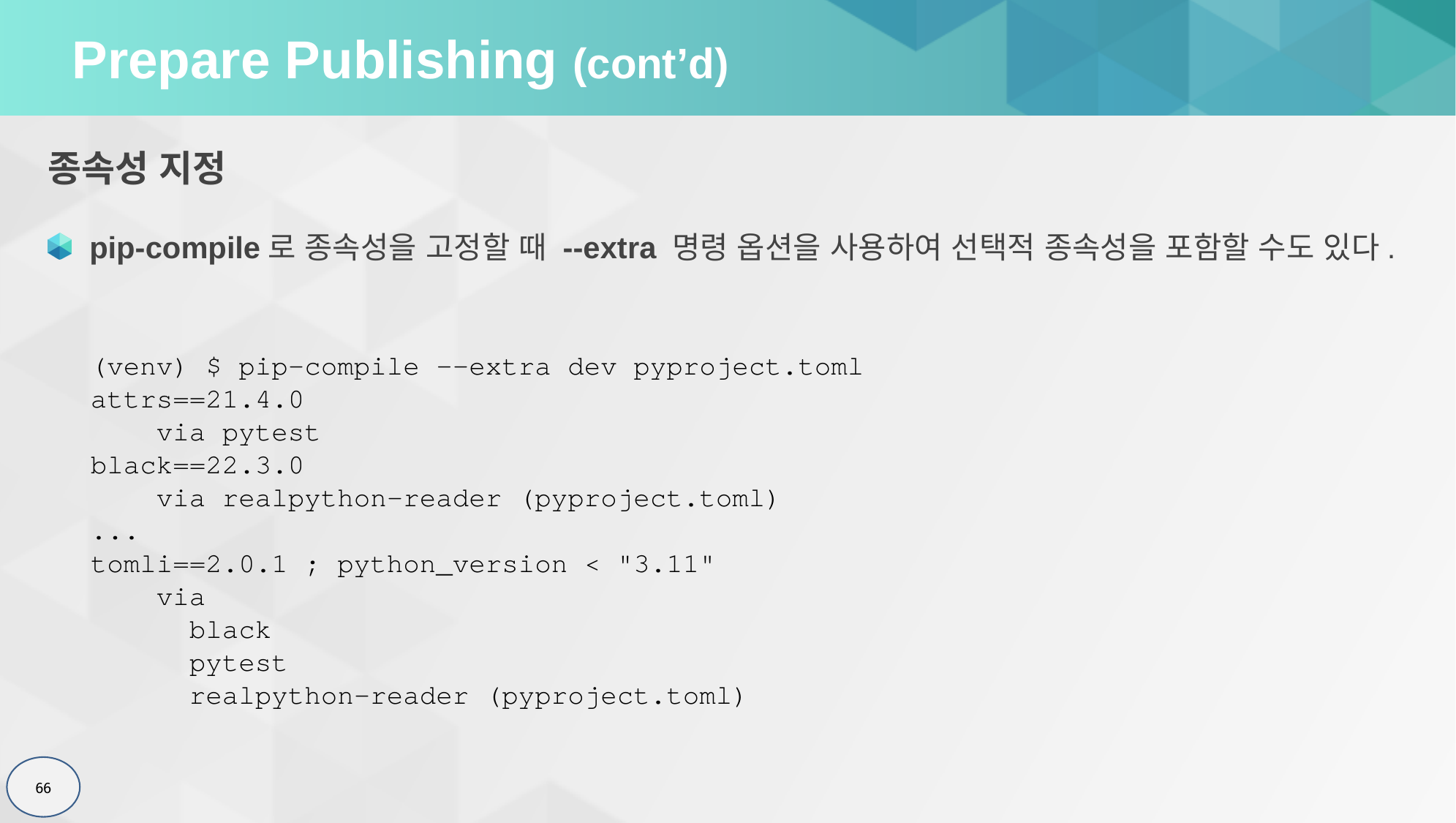

# Prepare Publishing (cont’d)
종속성 지정
pip-compile로 종속성을 고정할 때 --extra 명령 옵션을 사용하여 선택적 종속성을 포함할 수도 있다.

(venv) $ pip-compile --extra dev pyproject.toml
attrs==21.4.0
    via pytest
black==22.3.0
    via realpython-reader (pyproject.toml)
...
tomli==2.0.1 ; python_version < "3.11"
    via
      black
      pytest
      realpython-reader (pyproject.toml)